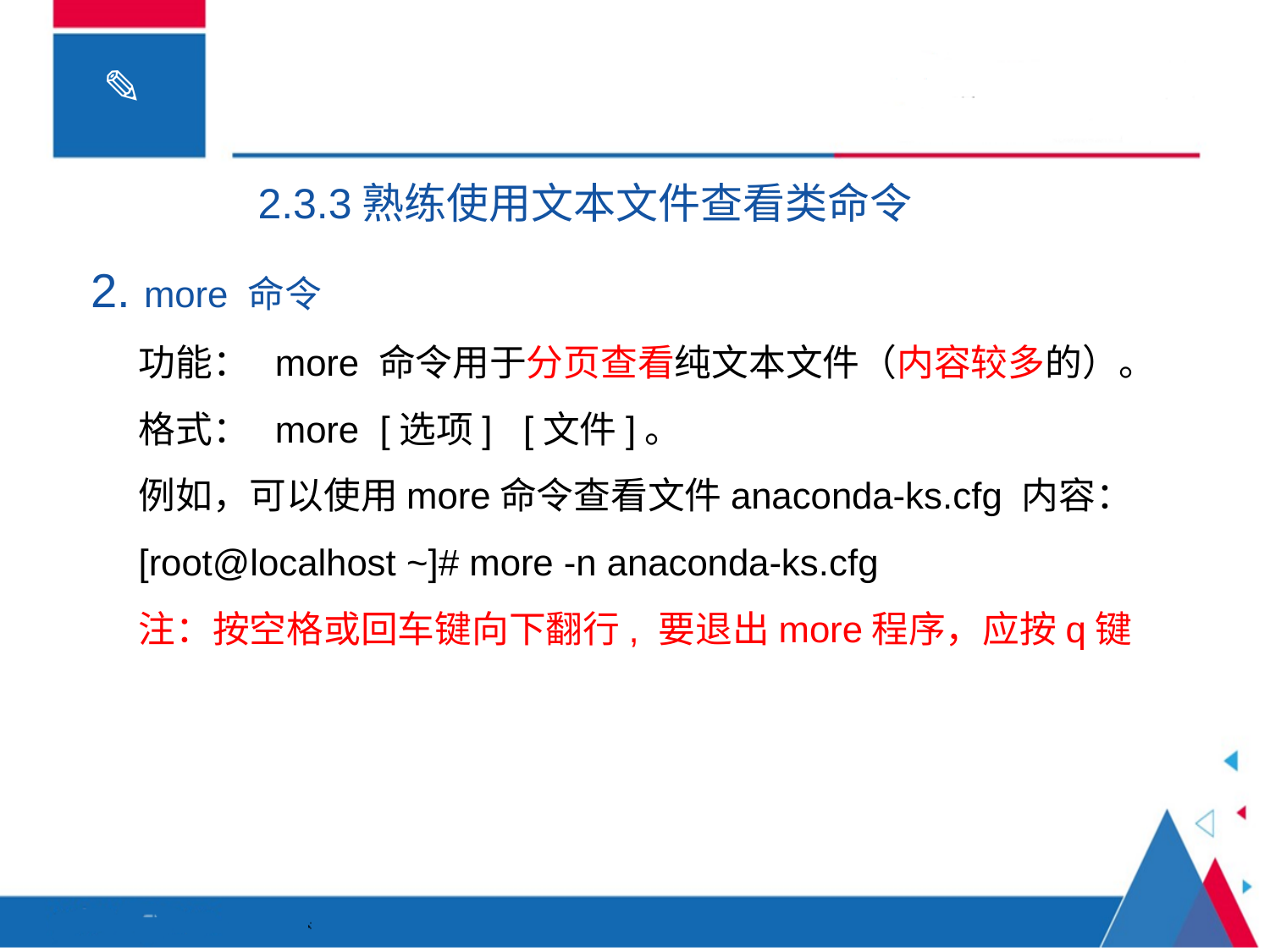

2.3.3熟练使用文本文件查看类命令
2. more 命令
功能：  more 命令用于分页查看纯文本文件（内容较多的）。
格式：  more  [选项]   [文件]。
例如，可以使用more命令查看文件anaconda-ks.cfg 内容：
[root@localhost ~]# more -n anaconda-ks.cfg
注：按空格或回车键向下翻行, 要退出more程序，应按q键